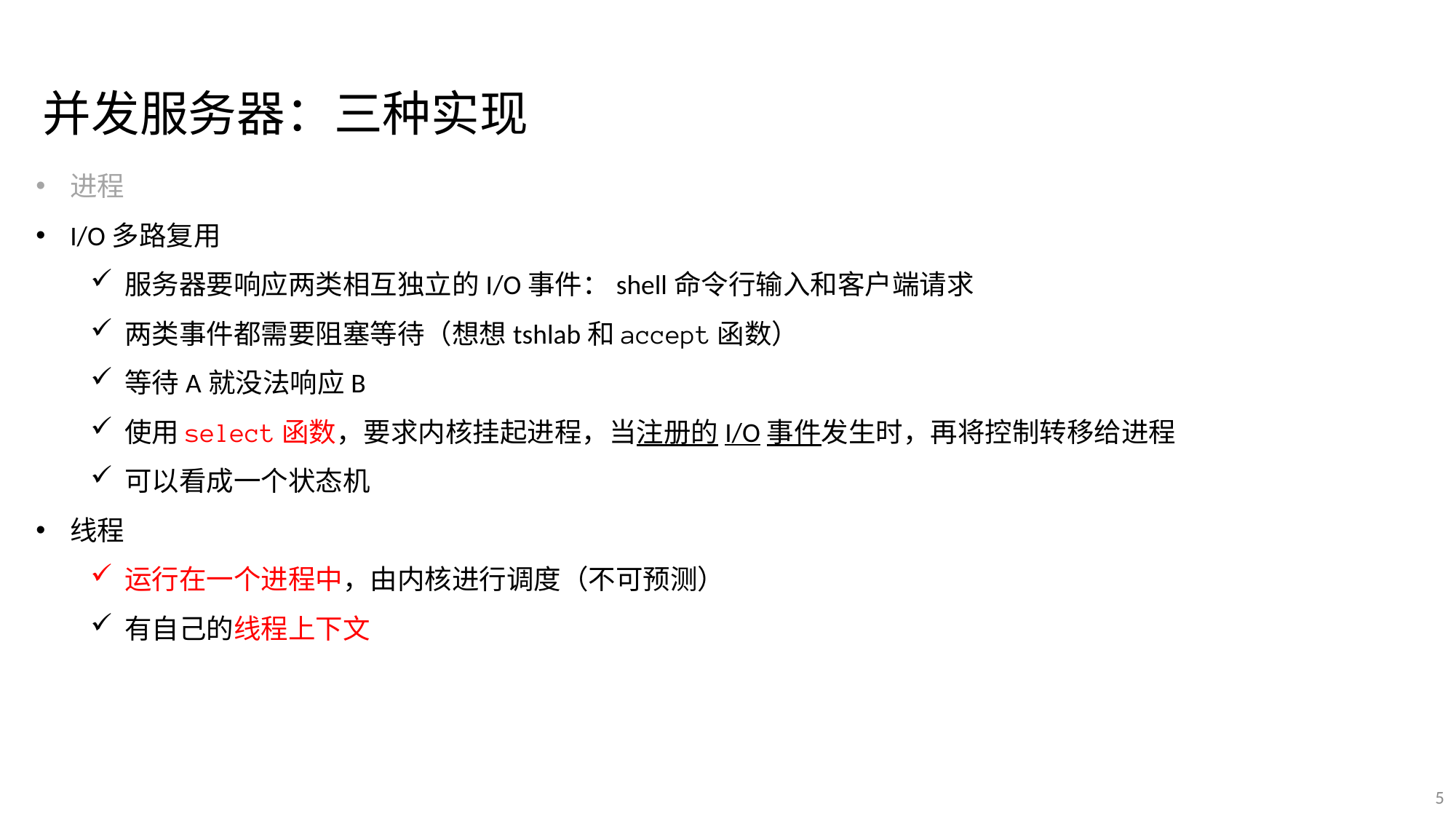

并发服务器：三种实现
进程
I/O多路复用
服务器要响应两类相互独立的I/O事件：shell命令行输入和客户端请求
两类事件都需要阻塞等待（想想tshlab和accept函数）
等待A就没法响应B
使用select函数，要求内核挂起进程，当注册的I/O事件发生时，再将控制转移给进程
可以看成一个状态机
线程
运行在一个进程中，由内核进行调度（不可预测）
有自己的线程上下文
5